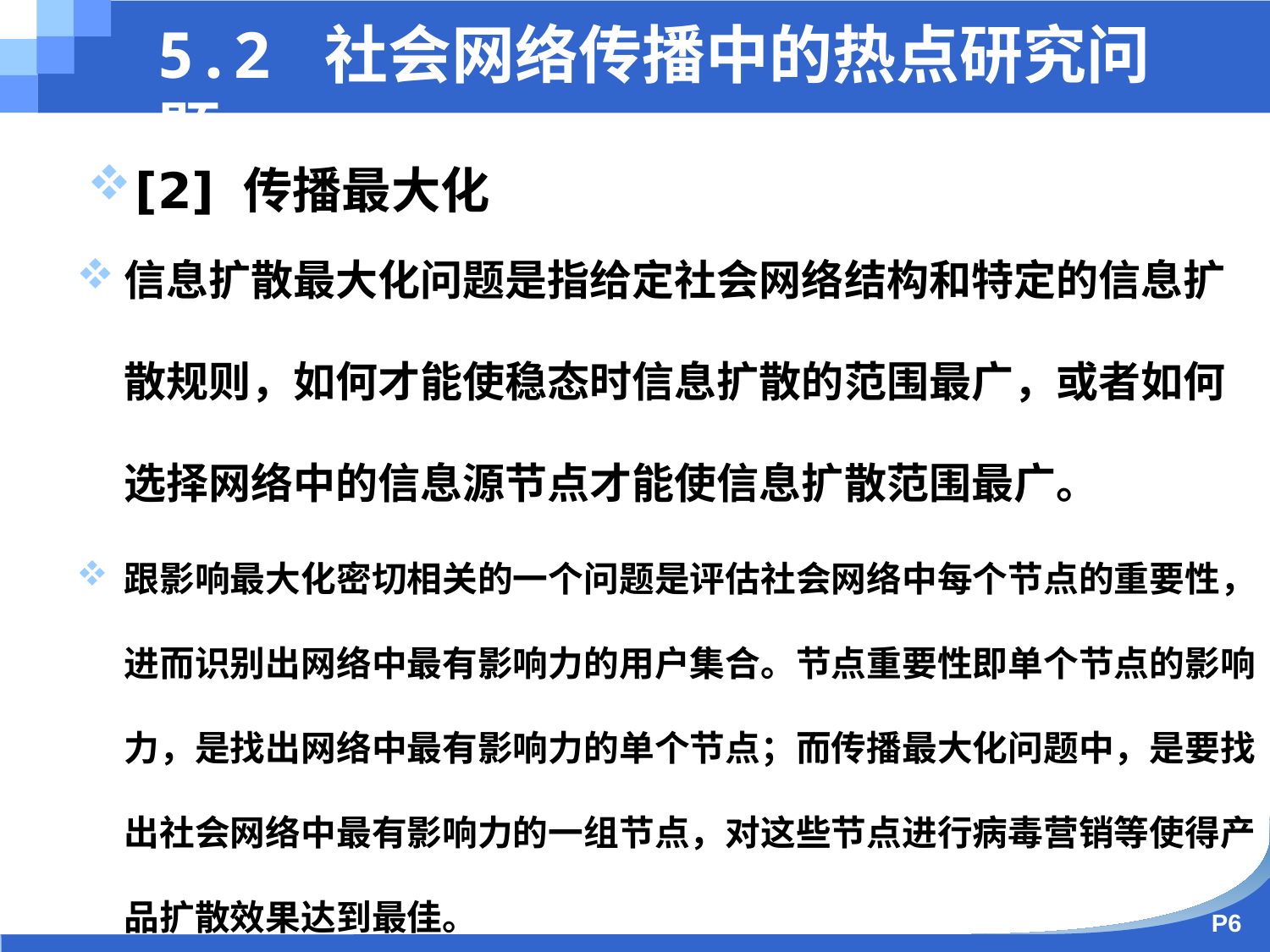

5.2 社会网络传播中的热点研究问题
[2] 传播最大化
信息扩散最大化问题是指给定社会网络结构和特定的信息扩散规则，如何才能使稳态时信息扩散的范围最广，或者如何选择网络中的信息源节点才能使信息扩散范围最广。
跟影响最大化密切相关的一个问题是评估社会网络中每个节点的重要性，进而识别出网络中最有影响力的用户集合。节点重要性即单个节点的影响力，是找出网络中最有影响力的单个节点；而传播最大化问题中，是要找出社会网络中最有影响力的一组节点，对这些节点进行病毒营销等使得产品扩散效果达到最佳。
P6